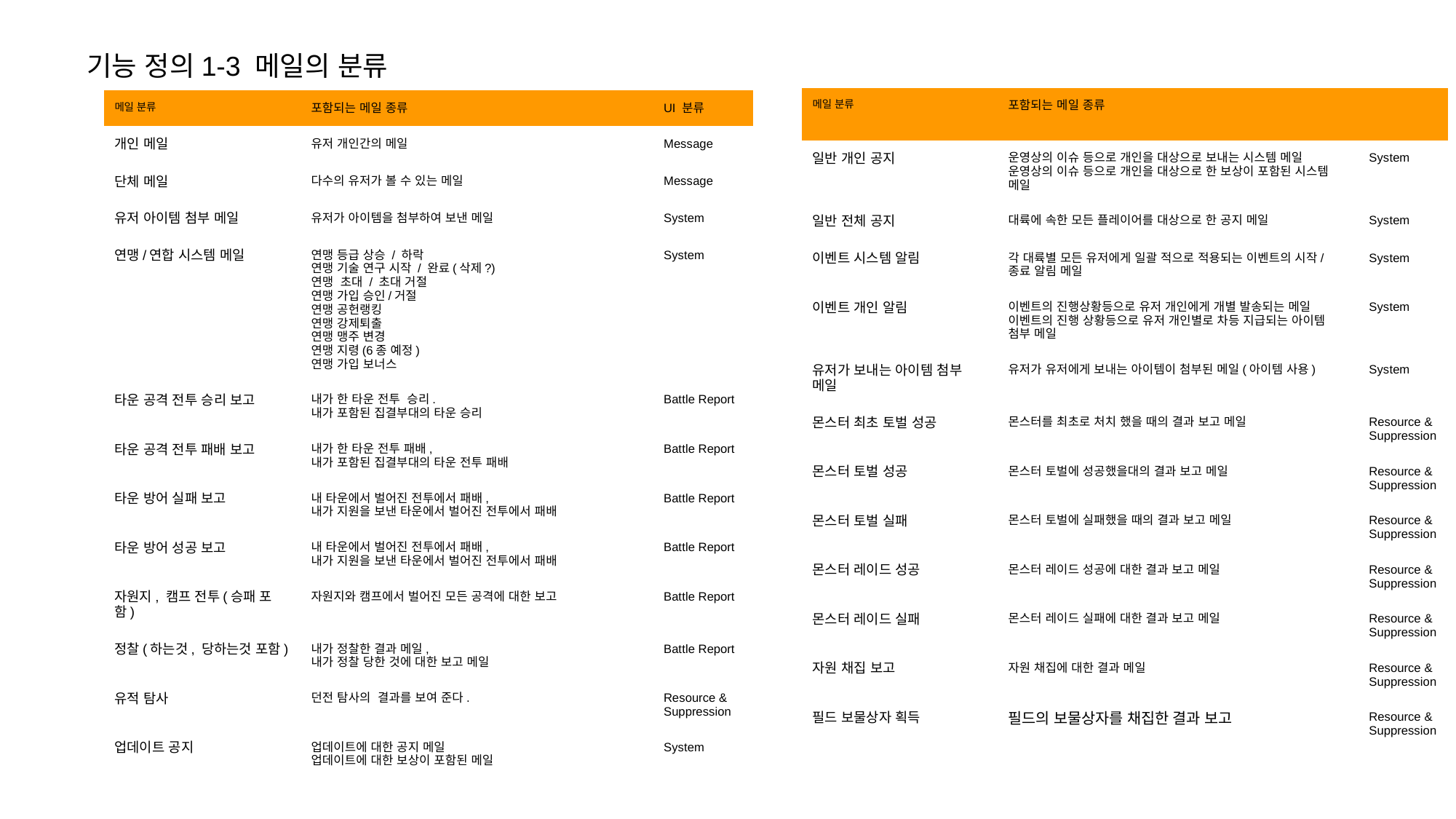

기능 정의1-3 메일의 분류
| 메일 분류 | 포함되는 메일 종류 |  |
| --- | --- | --- |
| 일반 개인 공지 | 운영상의 이슈 등으로 개인을 대상으로 보내는 시스템 메일 운영상의 이슈 등으로 개인을 대상으로 한 보상이 포함된 시스템 메일 | System |
| 일반 전체 공지 | 대륙에 속한 모든 플레이어를 대상으로 한 공지 메일 | System |
| 이벤트 시스템 알림 | 각 대륙별 모든 유저에게 일괄 적으로 적용되는 이벤트의 시작/종료 알림 메일 | System |
| 이벤트 개인 알림 | 이벤트의 진행상황등으로 유저 개인에게 개별 발송되는 메일 이벤트의 진행 상황등으로 유저 개인별로 차등 지급되는 아이템 첨부 메일 | System |
| 유저가 보내는 아이템 첨부 메일 | 유저가 유저에게 보내는 아이템이 첨부된 메일(아이템 사용) | System |
| 몬스터 최초 토벌 성공 | 몬스터를 최초로 처치 했을 때의 결과 보고 메일 | Resource & Suppression |
| 몬스터 토벌 성공 | 몬스터 토벌에 성공했을대의 결과 보고 메일 | Resource & Suppression |
| 몬스터 토벌 실패 | 몬스터 토벌에 실패했을 때의 결과 보고 메일 | Resource & Suppression |
| 몬스터 레이드 성공 | 몬스터 레이드 성공에 대한 결과 보고 메일 | Resource & Suppression |
| 몬스터 레이드 실패 | 몬스터 레이드 실패에 대한 결과 보고 메일 | Resource & Suppression |
| 자원 채집 보고 | 자원 채집에 대한 결과 메일 | Resource & Suppression |
| 필드 보물상자 획득 | 필드의 보물상자를 채집한 결과 보고 | Resource & Suppression |
| 메일 분류 | 포함되는 메일 종류 | UI 분류 |
| --- | --- | --- |
| 개인 메일 | 유저 개인간의 메일 | Message |
| 단체 메일 | 다수의 유저가 볼 수 있는 메일 | Message |
| 유저 아이템 첨부 메일 | 유저가 아이템을 첨부하여 보낸 메일 | System |
| 연맹/연합 시스템 메일 | 연맹 등급 상승 / 하락 연맹 기술 연구 시작 / 완료(삭제?) 연맹 초대 / 초대 거절 연맹 가입 승인/거절 연맹 공헌랭킹 연맹 강제퇴출 연맹 맹주 변경 연맹 지령(6종 예정) 연맹 가입 보너스 | System |
| 타운 공격 전투 승리 보고 | 내가 한 타운 전투 승리. 내가 포함된 집결부대의 타운 승리 | Battle Report |
| 타운 공격 전투 패배 보고 | 내가 한 타운 전투 패배, 내가 포함된 집결부대의 타운 전투 패배 | Battle Report |
| 타운 방어 실패 보고 | 내 타운에서 벌어진 전투에서 패배, 내가 지원을 보낸 타운에서 벌어진 전투에서 패배 | Battle Report |
| 타운 방어 성공 보고 | 내 타운에서 벌어진 전투에서 패배, 내가 지원을 보낸 타운에서 벌어진 전투에서 패배 | Battle Report |
| 자원지, 캠프 전투(승패 포함) | 자원지와 캠프에서 벌어진 모든 공격에 대한 보고 | Battle Report |
| 정찰(하는것, 당하는것 포함) | 내가 정찰한 결과 메일, 내가 정찰 당한 것에 대한 보고 메일 | Battle Report |
| 유적 탐사 | 던전 탐사의 결과를 보여 준다. | Resource & Suppression |
| 업데이트 공지 | 업데이트에 대한 공지 메일 업데이트에 대한 보상이 포함된 메일 | System |